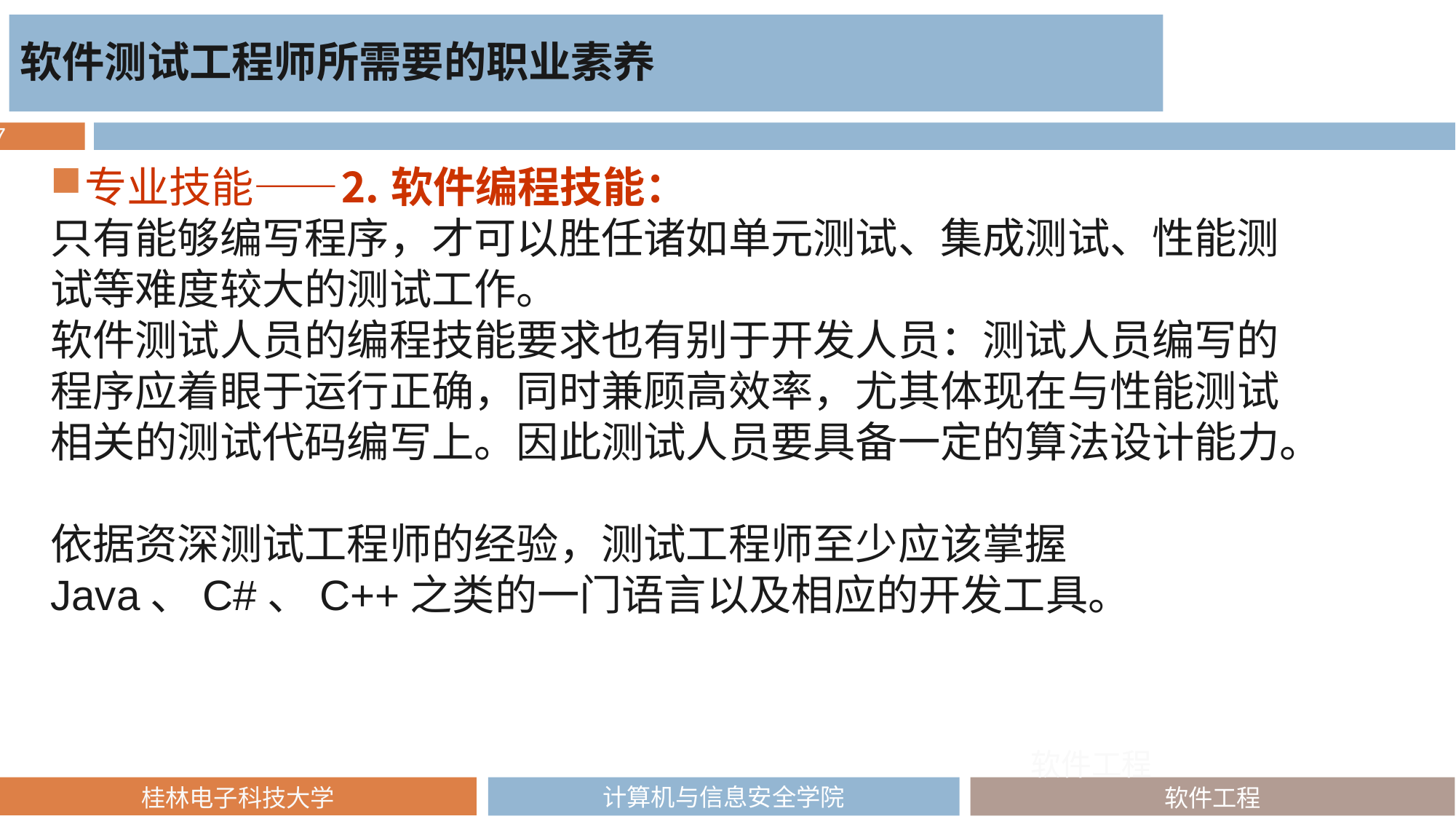

软件测试工程师所需要的职业素养

专业技能——⒉ 软件编程技能：
只有能够编写程序，才可以胜任诸如单元测试、集成测试、性能测试等难度较大的测试工作。
软件测试人员的编程技能要求也有别于开发人员：测试人员编写的程序应着眼于运行正确，同时兼顾高效率，尤其体现在与性能测试相关的测试代码编写上。因此测试人员要具备一定的算法设计能力。

依据资深测试工程师的经验，测试工程师至少应该掌握Java、C#、C++之类的一门语言以及相应的开发工具。

软件工程